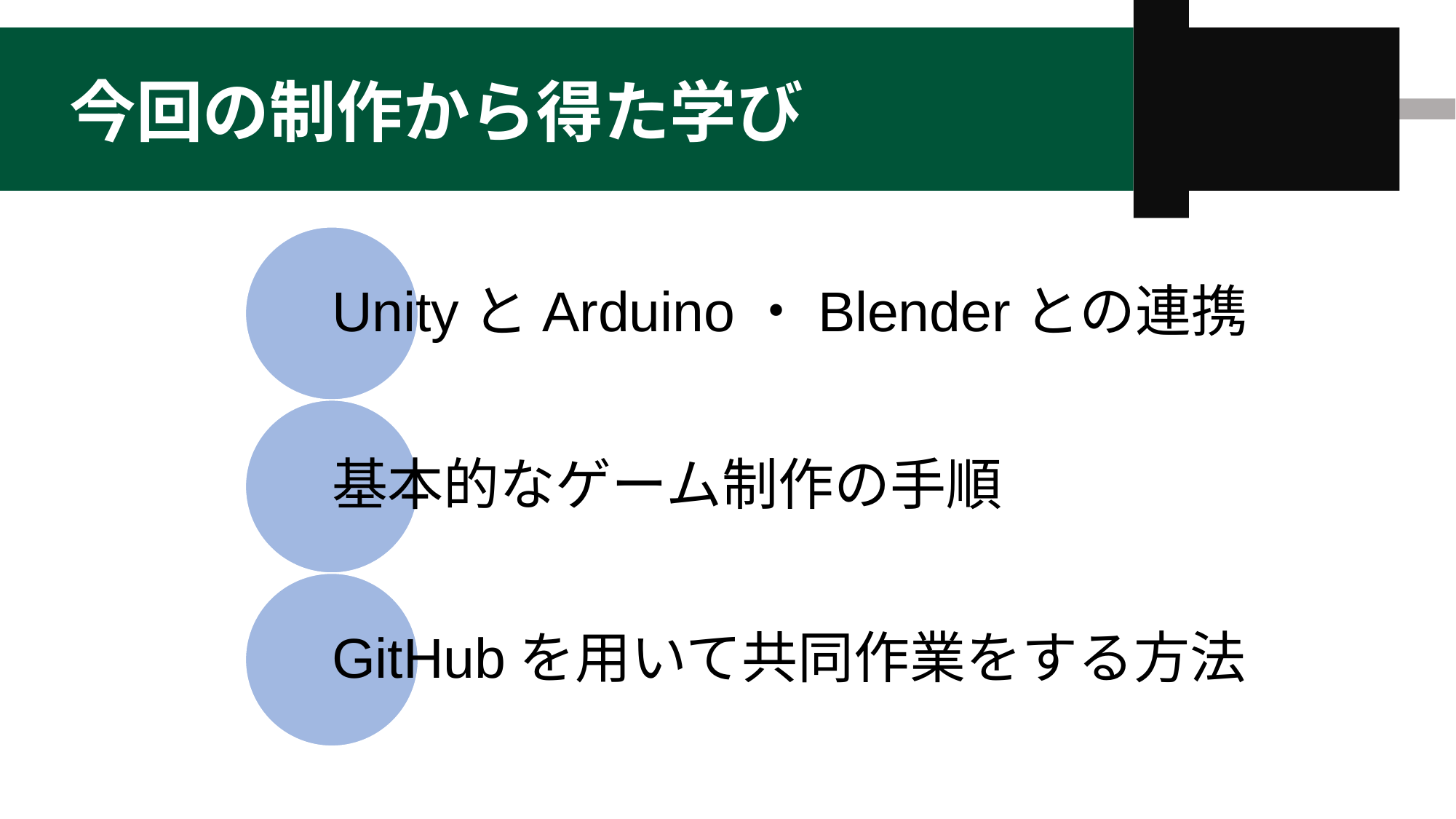

# 今回の制作から得た学び
UnityとArduino・Blenderとの連携
基本的なゲーム制作の手順
GitHubを用いて共同作業をする方法